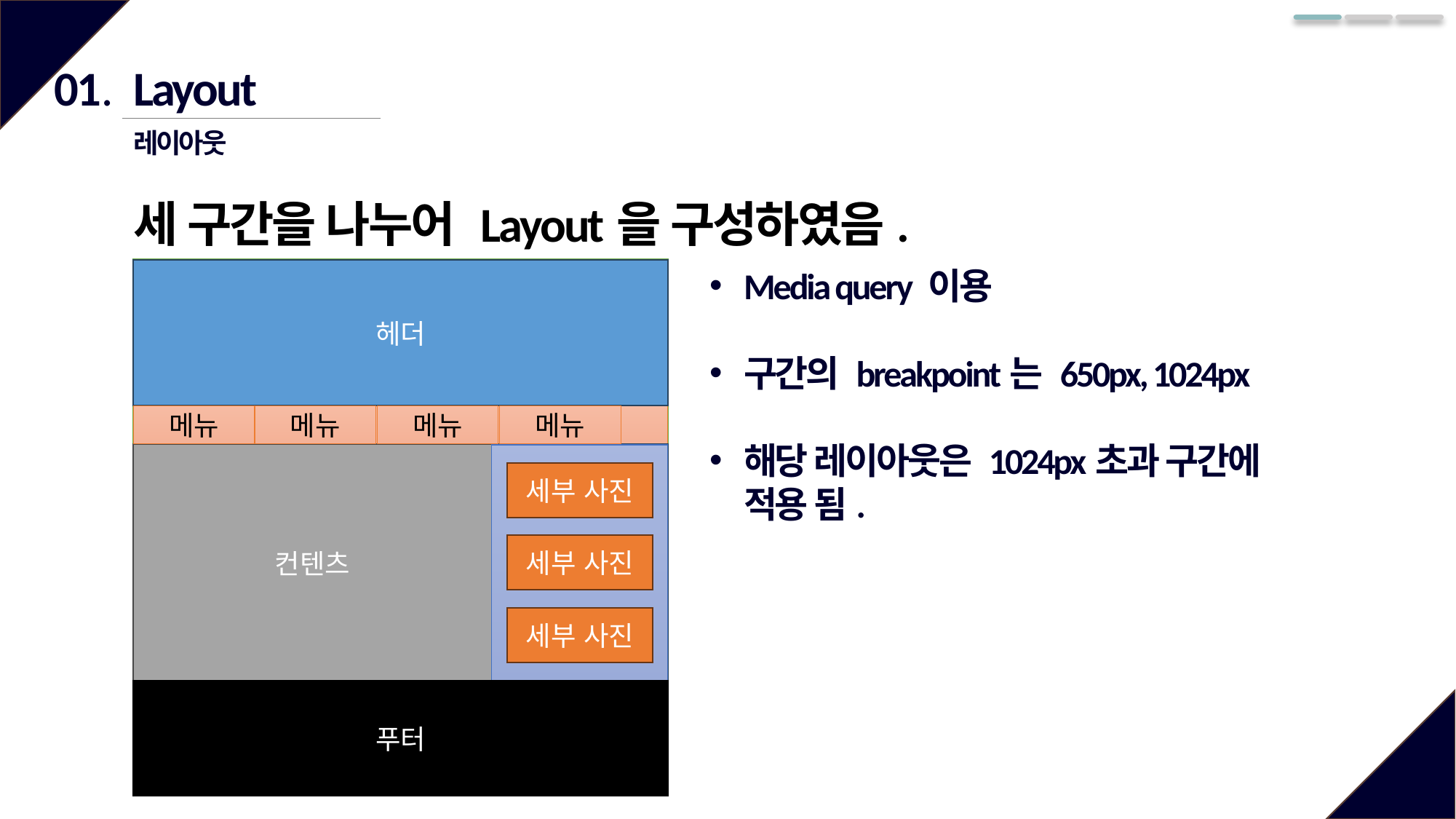

01.
Layout
레이아웃
세 구간을 나누어 Layout을 구성하였음.
Media query 이용

구간의 breakpoint는 650px, 1024px

해당 레이아웃은 1024px초과 구간에 적용 됨.

헤더

메뉴
메뉴
메뉴
메뉴
컨텐츠

세부 사진
세부 사진
세부 사진
세부 사진
푸터